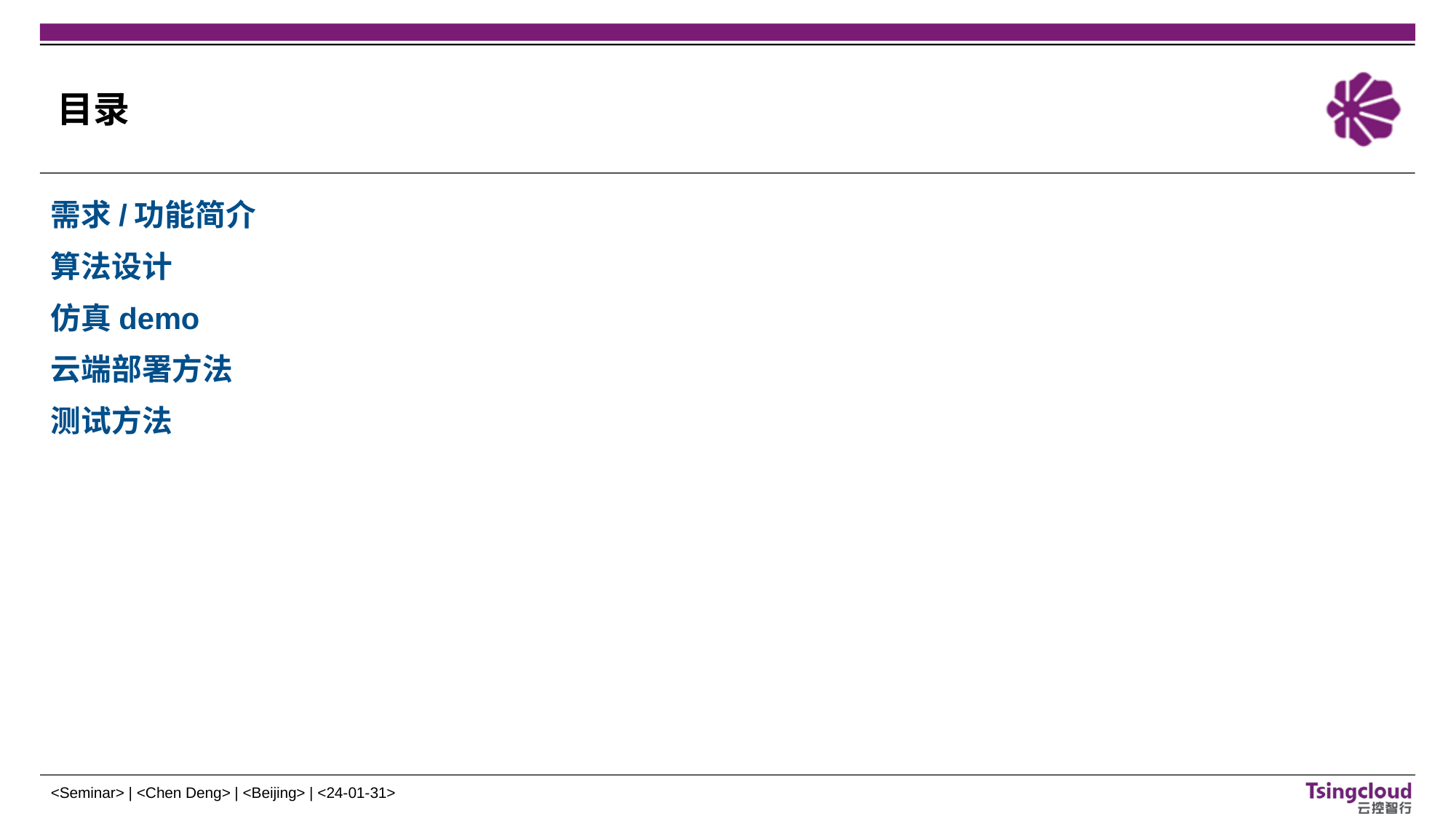

# 目录
需求/功能简介
算法设计
仿真demo
云端部署方法
测试方法